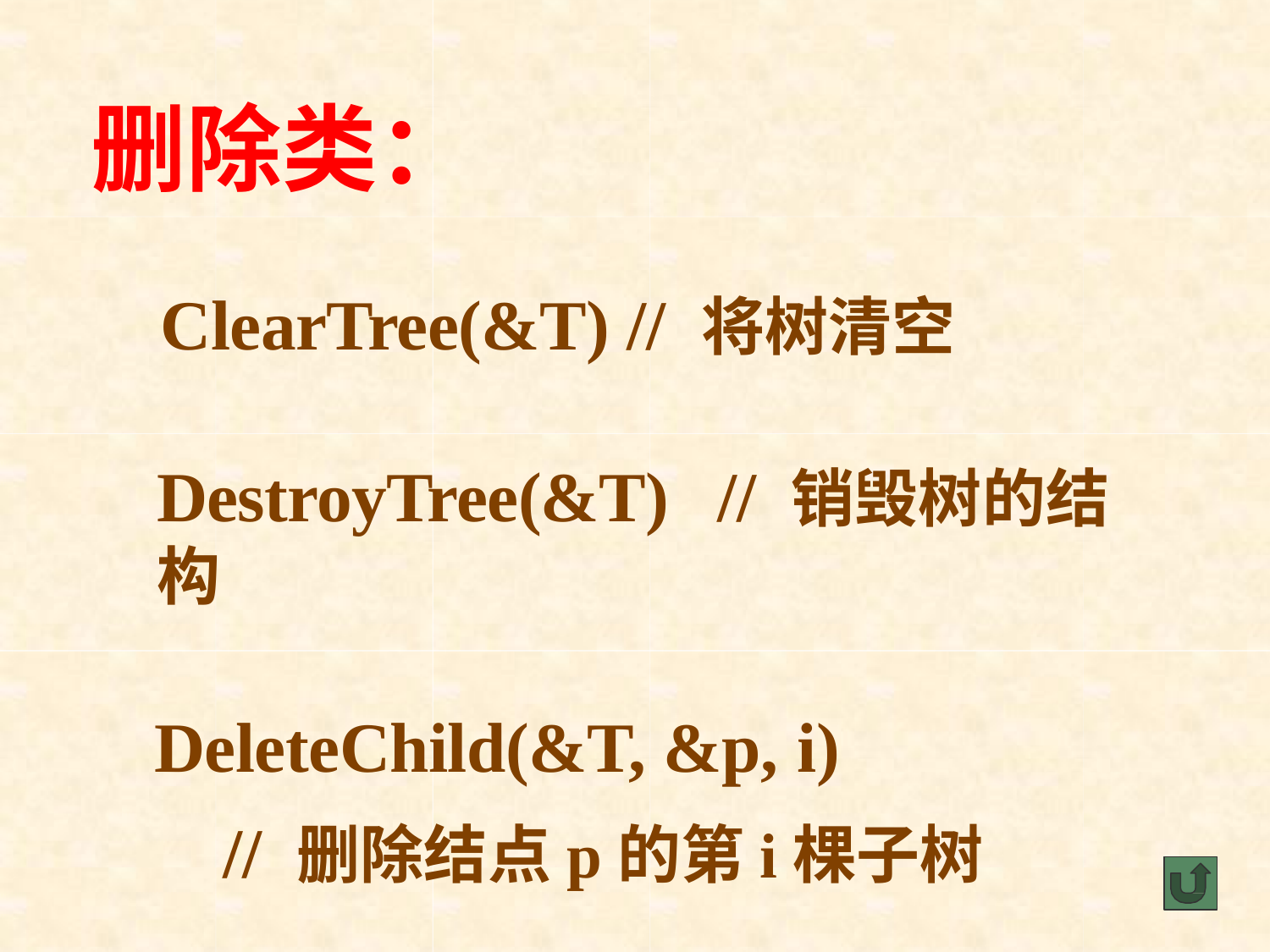

# 删除类：
ClearTree(&T) // 将树清空

DestroyTree(&T)	// 销毁树的结构

DeleteChild(&T, &p, i)
// 删除结点p的第i棵子树